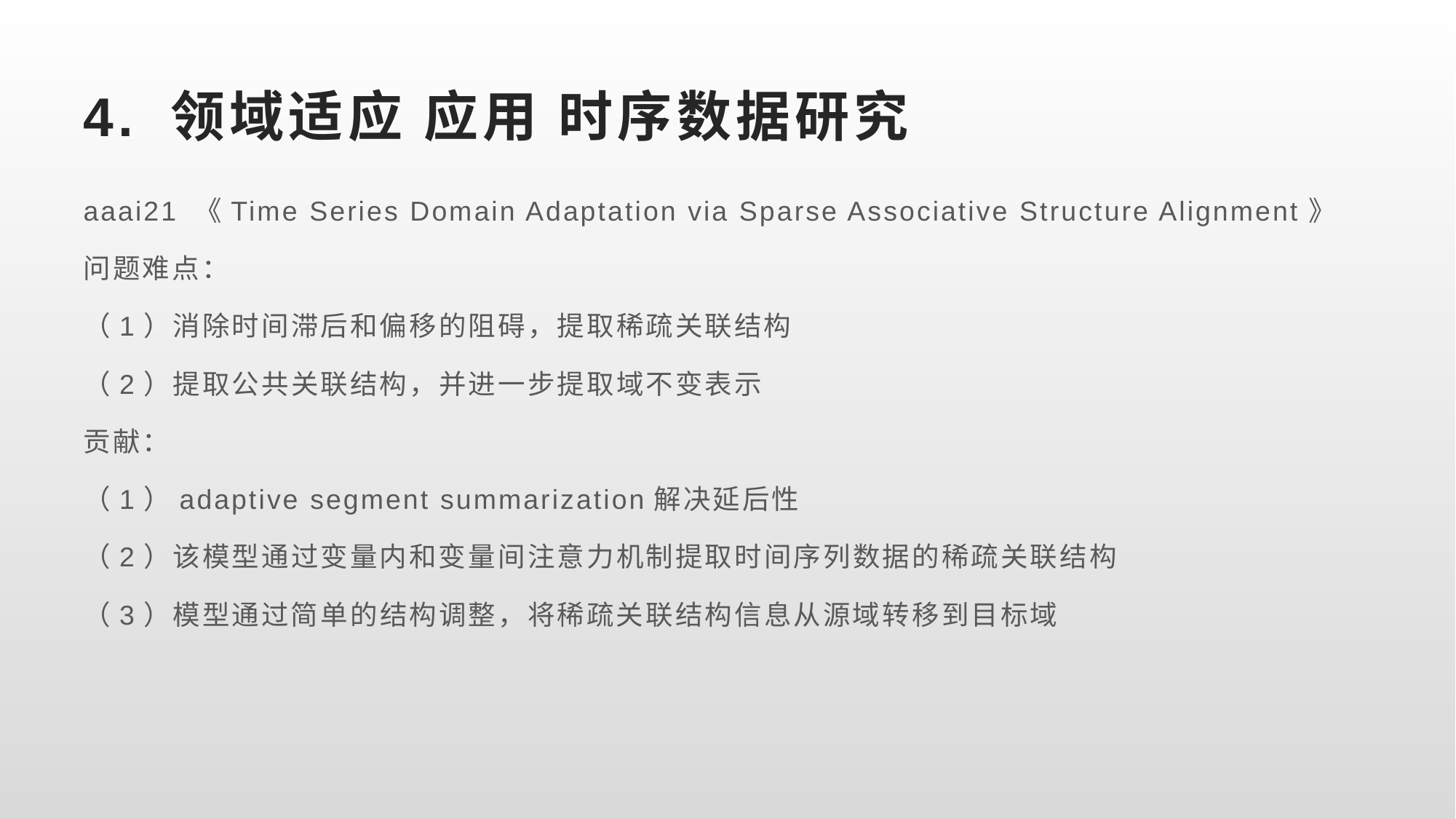

# 4. 领域适应 应用 时序数据研究
aaai21 《Time Series Domain Adaptation via Sparse Associative Structure Alignment》
问题难点：
（1）消除时间滞后和偏移的阻碍，提取稀疏关联结构
（2）提取公共关联结构，并进一步提取域不变表示
贡献：
（1）adaptive segment summarization解决延后性
（2）该模型通过变量内和变量间注意力机制提取时间序列数据的稀疏关联结构
（3）模型通过简单的结构调整，将稀疏关联结构信息从源域转移到目标域